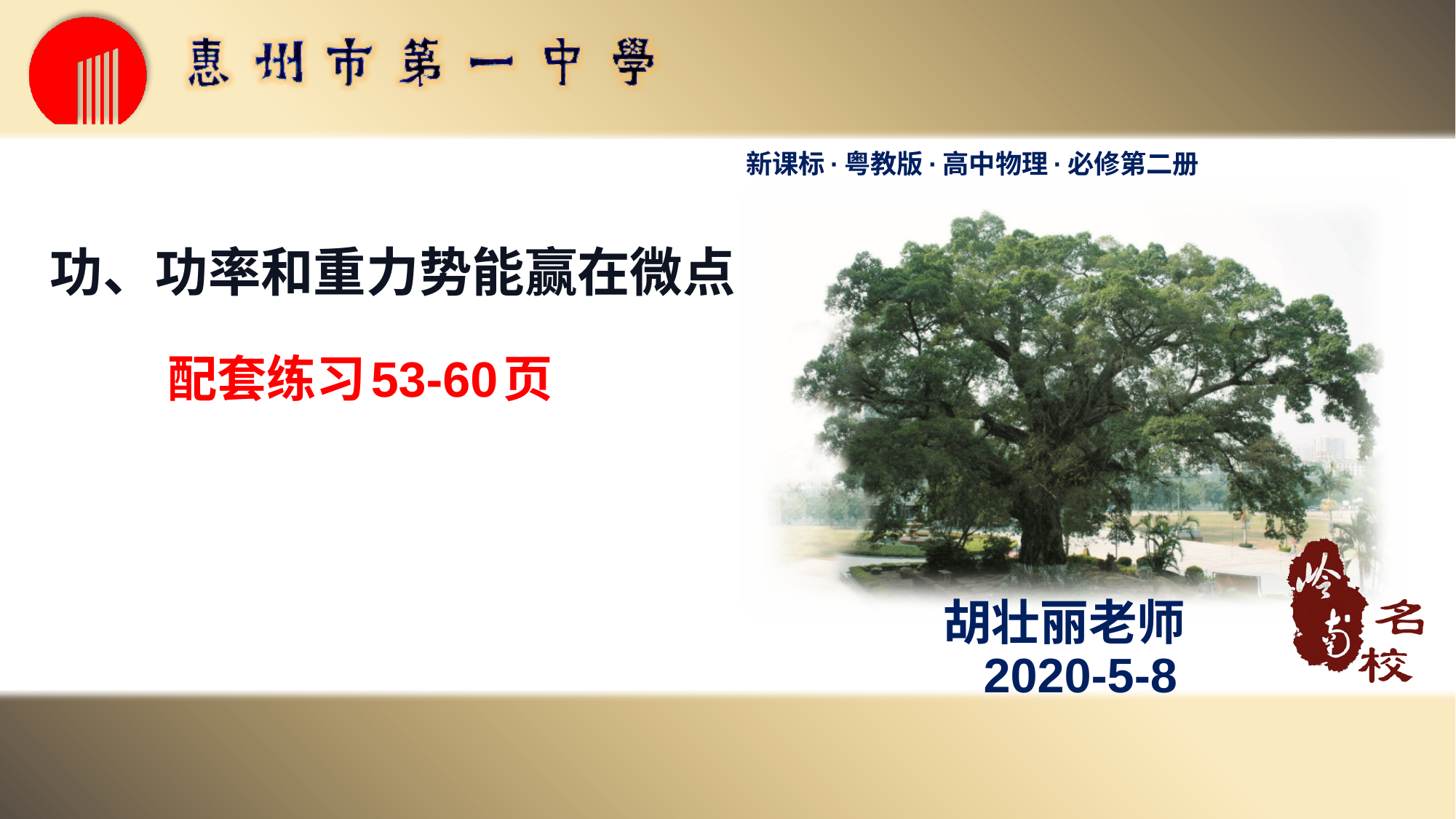

新课标·粤教版·高中物理·必修第二册
功、功率和重力势能赢在微点
          配套练习53-60页
胡壮丽老师
   2020-5-8